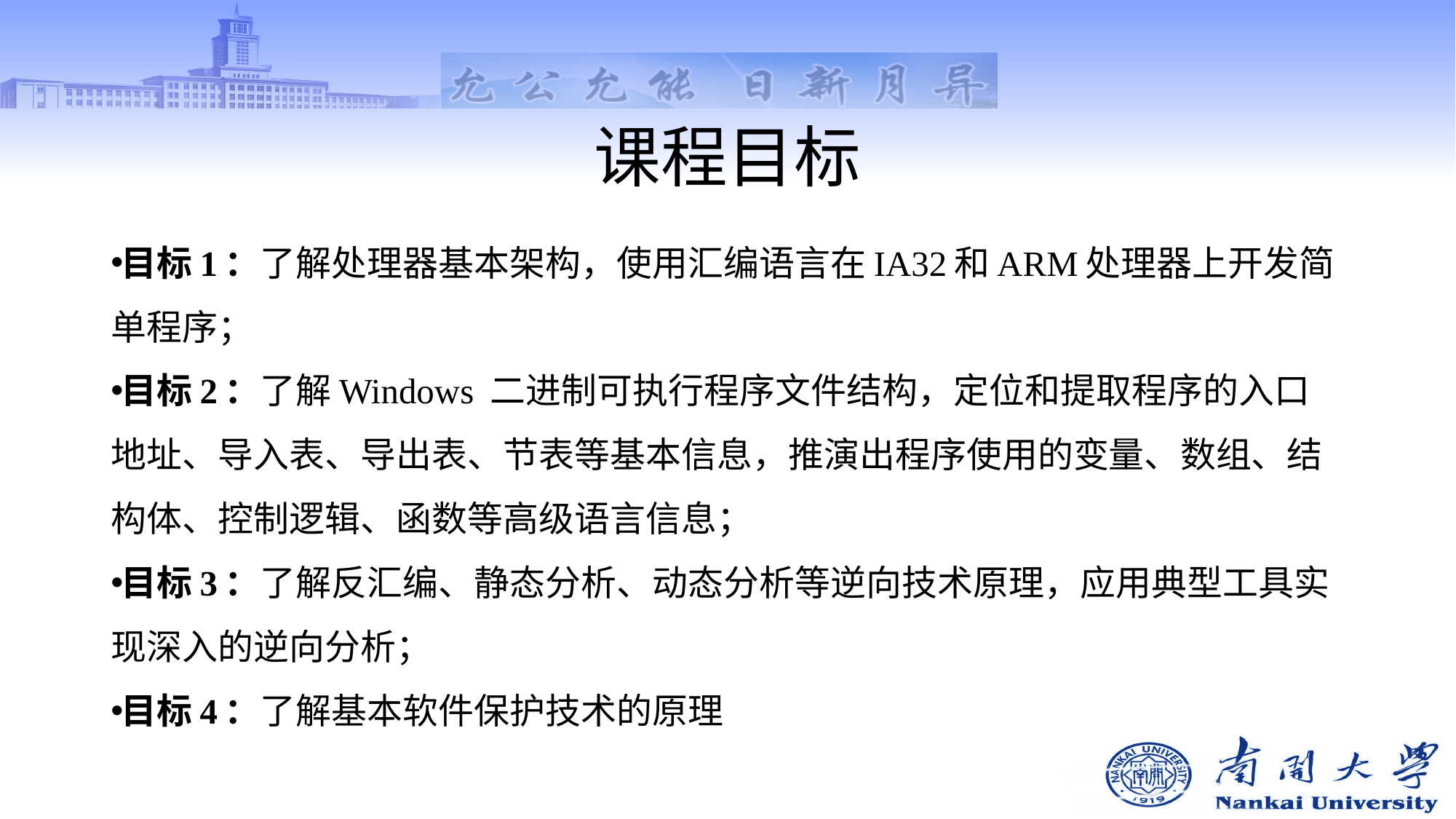

# 课程目标
目标1：了解处理器基本架构，使用汇编语言在IA32和ARM处理器上开发简单程序；
目标2：了解Windows 二进制可执行程序文件结构，定位和提取程序的入口地址、导入表、导出表、节表等基本信息，推演出程序使用的变量、数组、结构体、控制逻辑、函数等高级语言信息；
目标3：了解反汇编、静态分析、动态分析等逆向技术原理，应用典型工具实现深入的逆向分析；
目标4：了解基本软件保护技术的原理